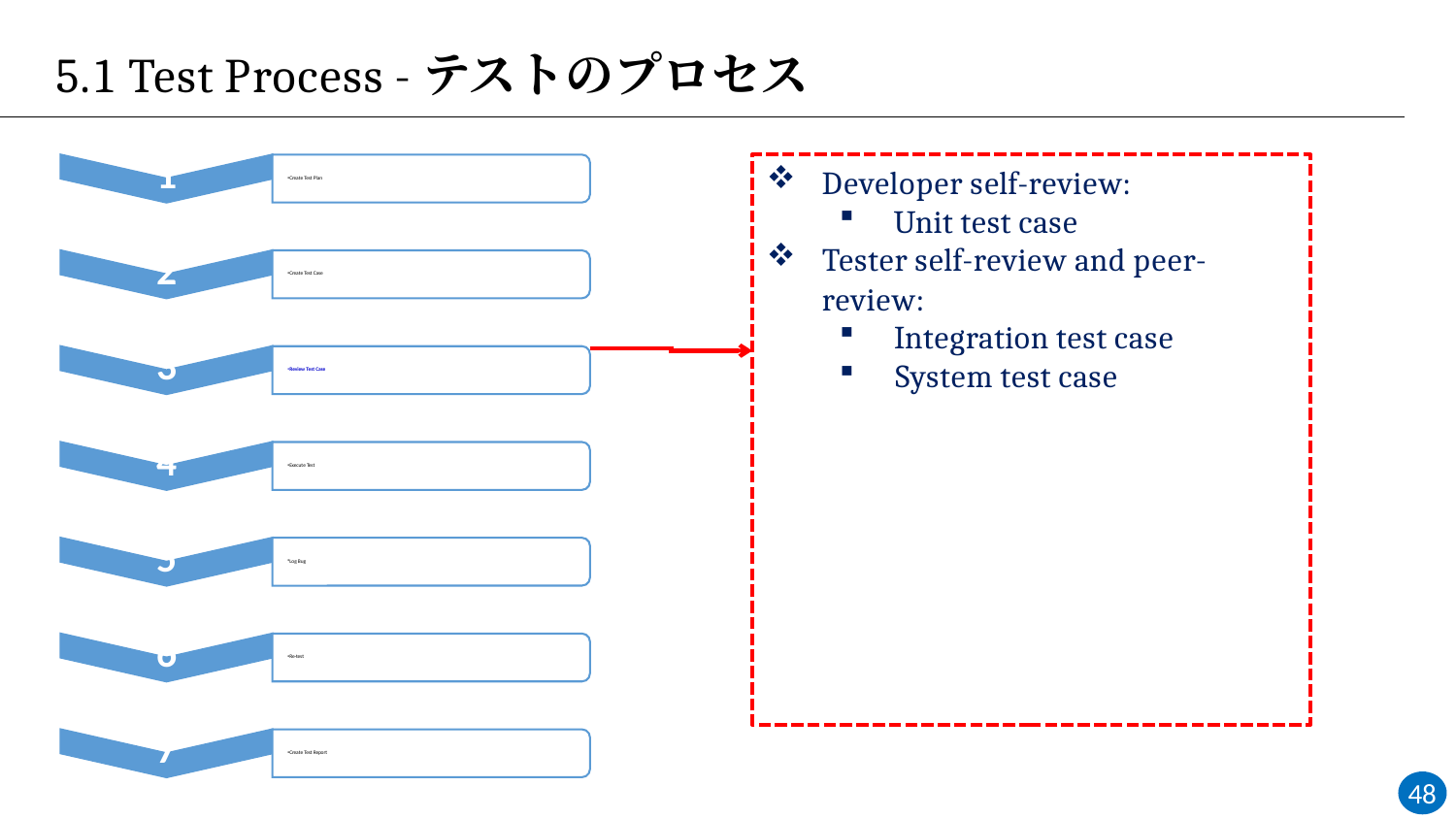

5.1 Test Process -テストのプロセス
1
Create Test Plan
2
7
3
4
5
6
Create Test Case
Review Test Case
Execute Test
Log Bug
Re-test
Create Test Report
Developer self-review:
Unit test case
Tester self-review and peer-review:
Integration test case
System test case
48
56